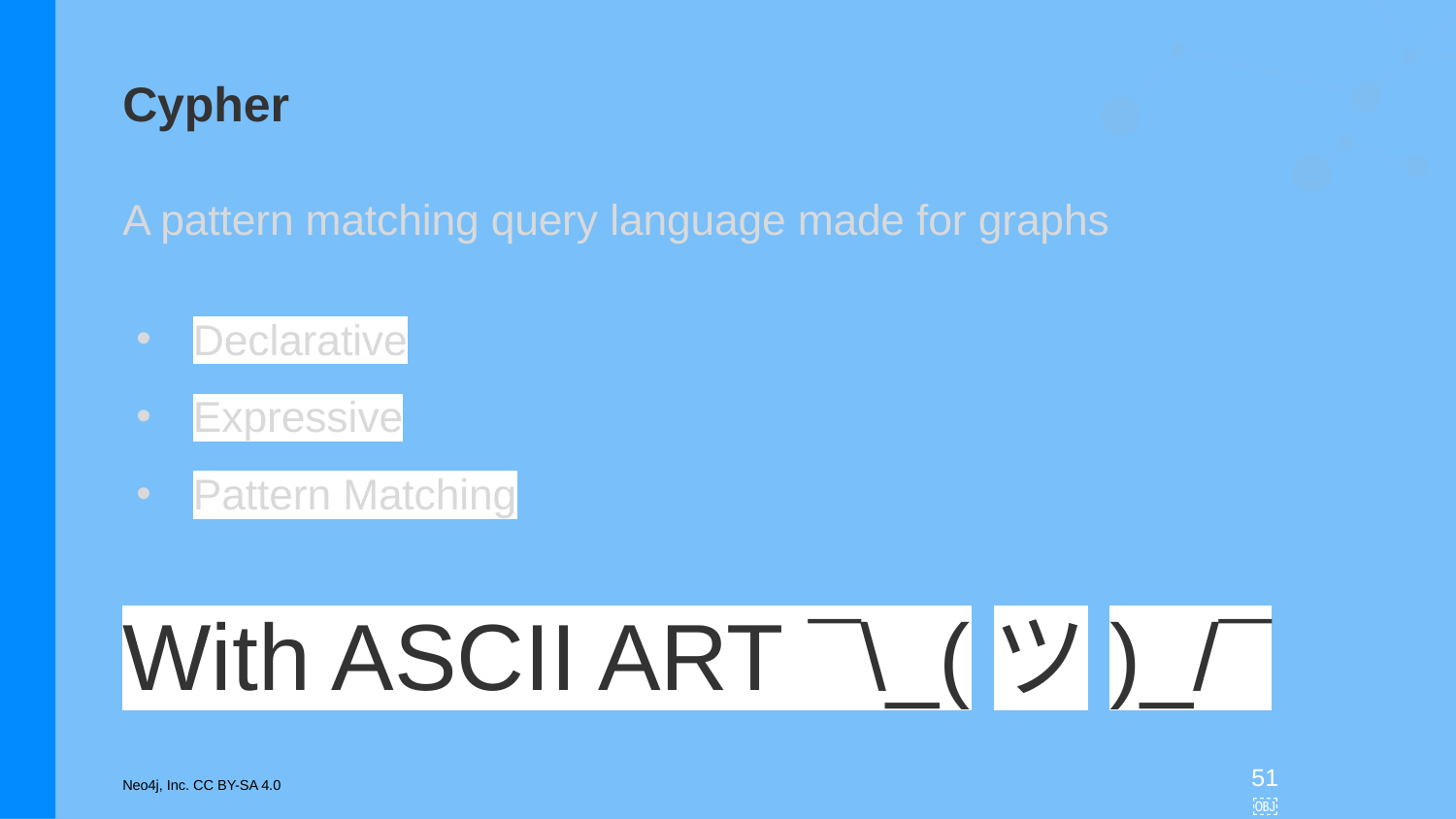

# Cypher
A pattern matching query language made for graphs
Declarative
Expressive
Pattern Matching
With ASCII ART ¯\_(ツ)_/¯

51￼